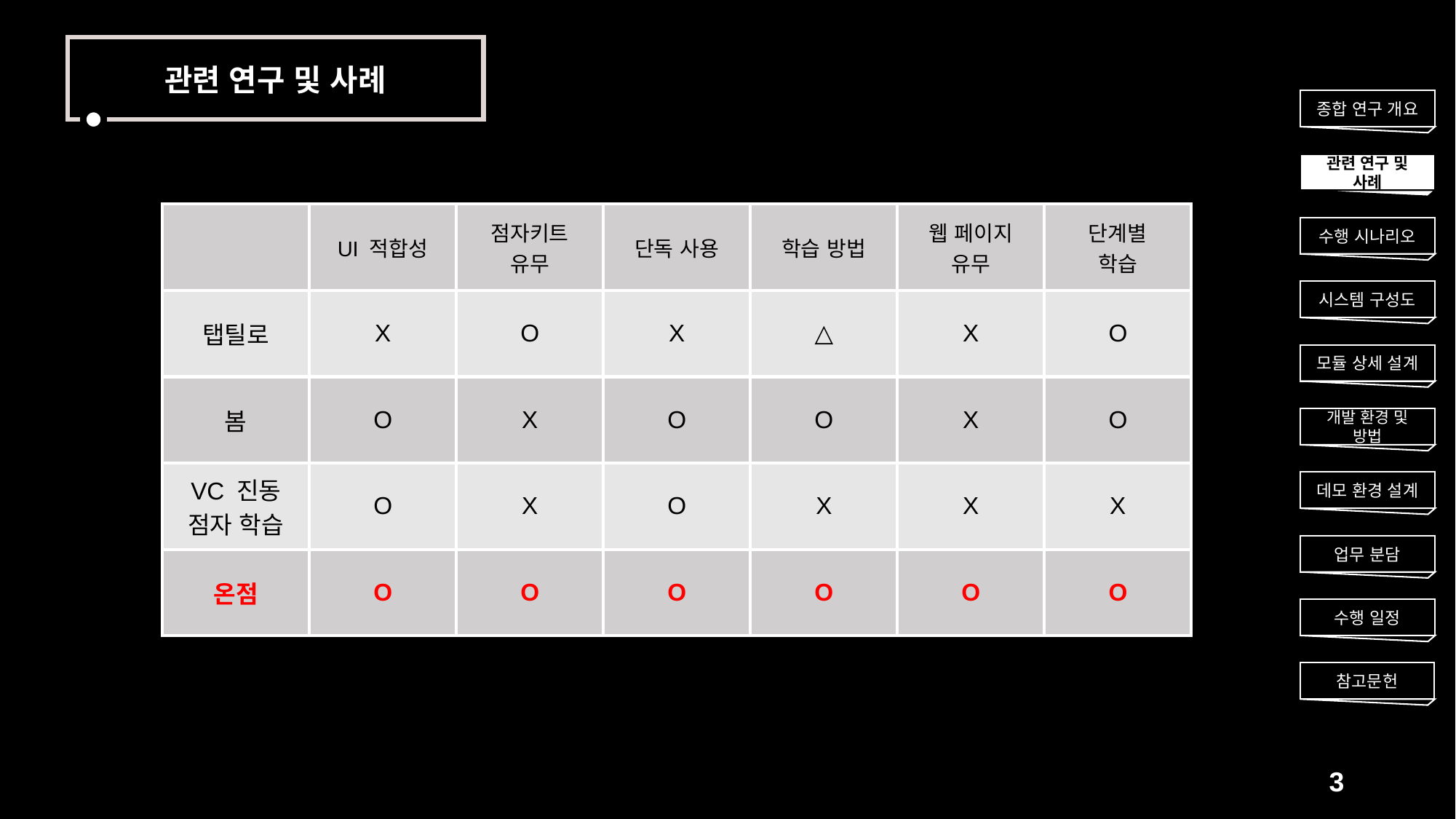

관련 연구 및 사례
종합 연구 개요

관련 연구 및 사례

|  | UI 적합성 | 점자키트 유무 | 단독 사용 | 학습 방법 | 웹 페이지 유무 | 단계별 학습 |
| --- | --- | --- | --- | --- | --- | --- |
| 탭틸로 | X | O | X | △ | X | O |
| 봄 | O | X | O | O | X | O |
| VC 진동 점자 학습 | O | X | O | X | X | X |
| 온점 | O | O | O | O | O | O |
수행 시나리오

시스템 구성도

모듈 상세 설계

개발 환경 및 방법

데모 환경 설계

업무 분담

수행 일정

참고문헌

3